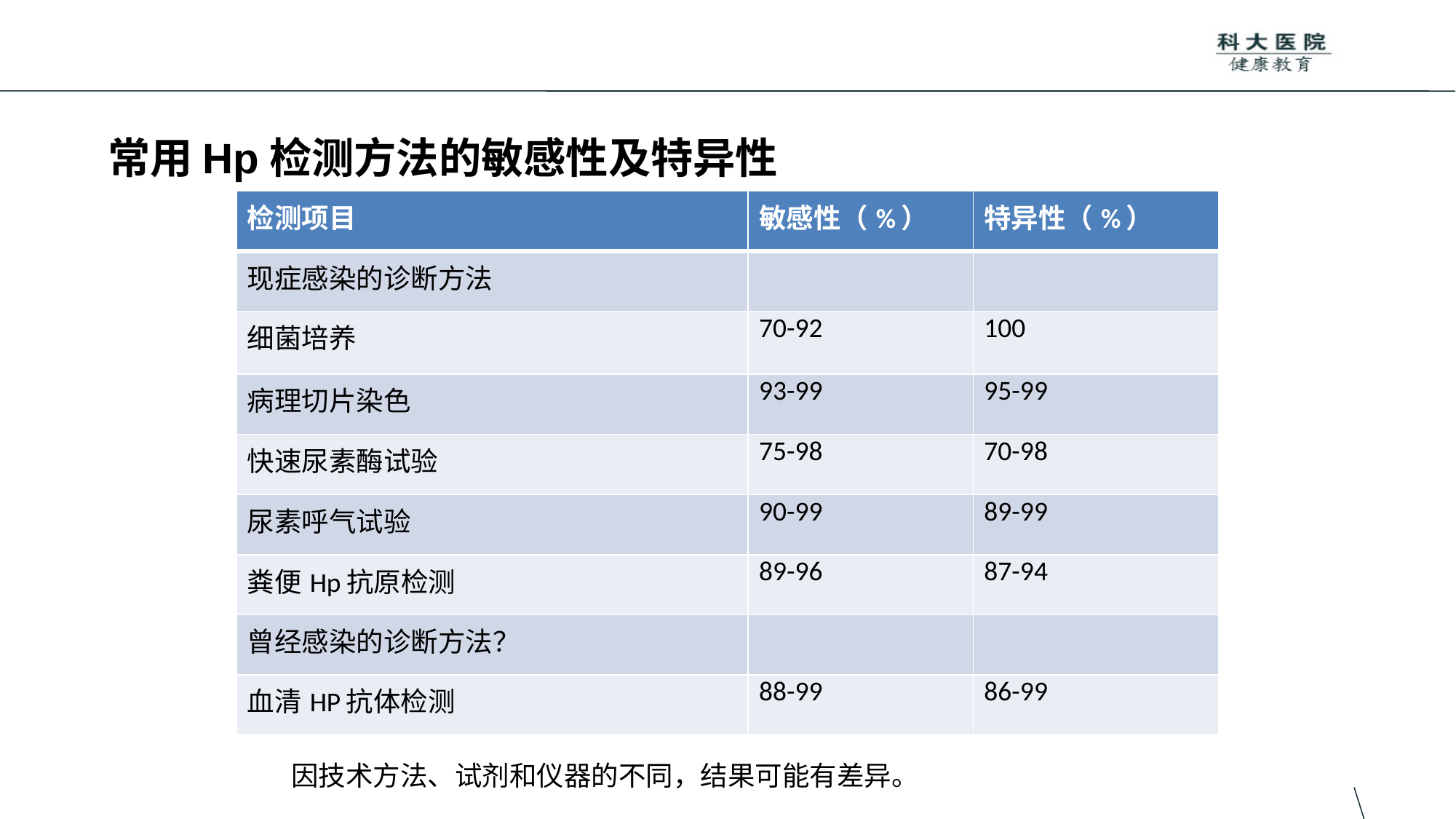

# 常用Hp检测方法的敏感性及特异性
| 检测项目 | 敏感性（%） | 特异性（%） |
| --- | --- | --- |
| 现症感染的诊断方法 |  |  |
| 细菌培养 | 70-92 | 100 |
| 病理切片染色 | 93-99 | 95-99 |
| 快速尿素酶试验 | 75-98 | 70-98 |
| 尿素呼气试验 | 90-99 | 89-99 |
| 粪便Hp抗原检测 | 89-96 | 87-94 |
| 曾经感染的诊断方法？ |  |  |
| 血清HP抗体检测 | 88-99 | 86-99 |
因技术方法、试剂和仪器的不同，结果可能有差异。